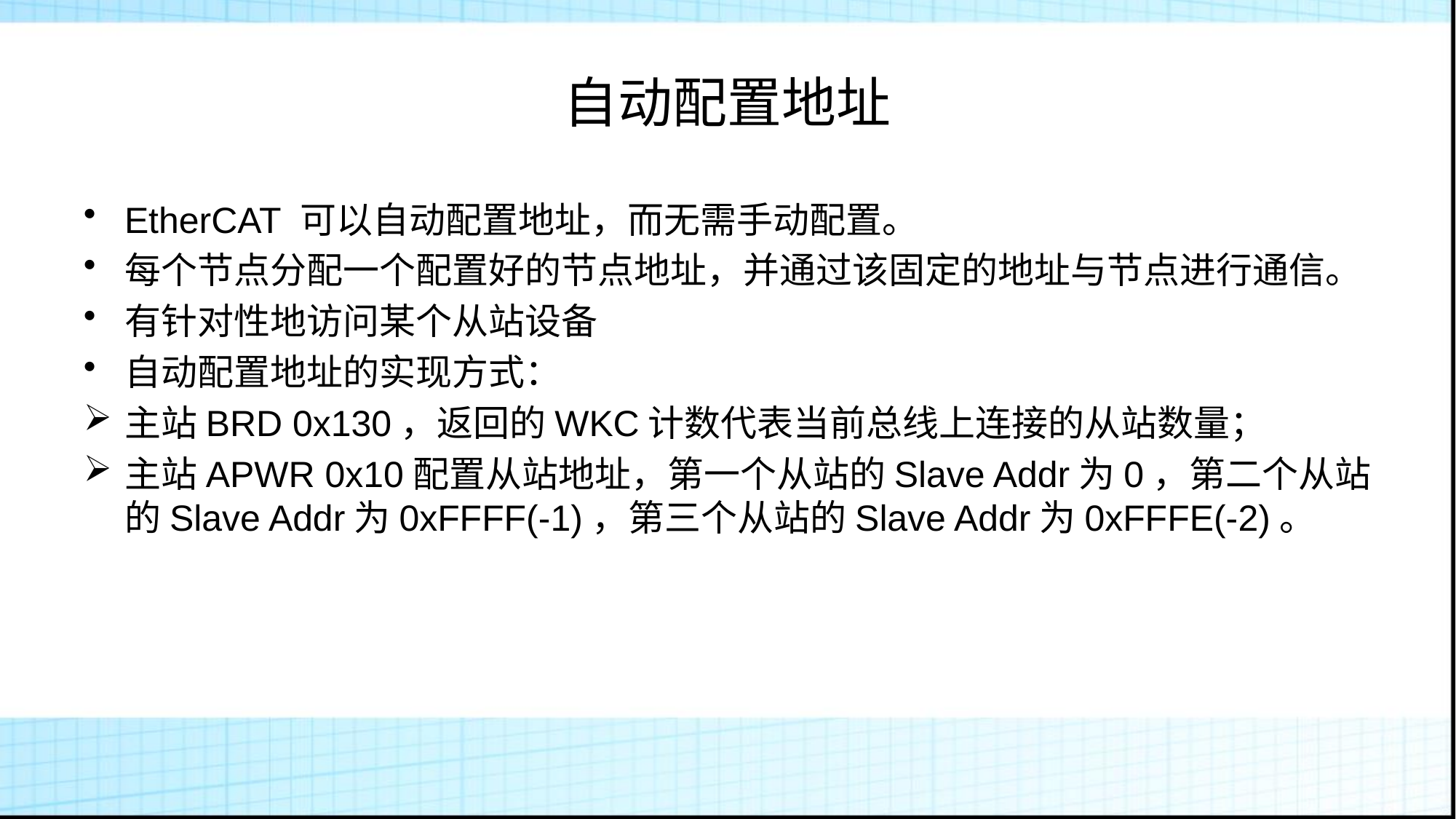

# 自动配置地址
EtherCAT 可以自动配置地址，而无需手动配置。
每个节点分配一个配置好的节点地址，并通过该固定的地址与节点进行通信。
有针对性地访问某个从站设备
自动配置地址的实现方式：
主站BRD 0x130，返回的WKC计数代表当前总线上连接的从站数量；
主站APWR 0x10配置从站地址，第一个从站的Slave Addr为0，第二个从站的Slave Addr为0xFFFF(-1)，第三个从站的Slave Addr为0xFFFE(-2)。